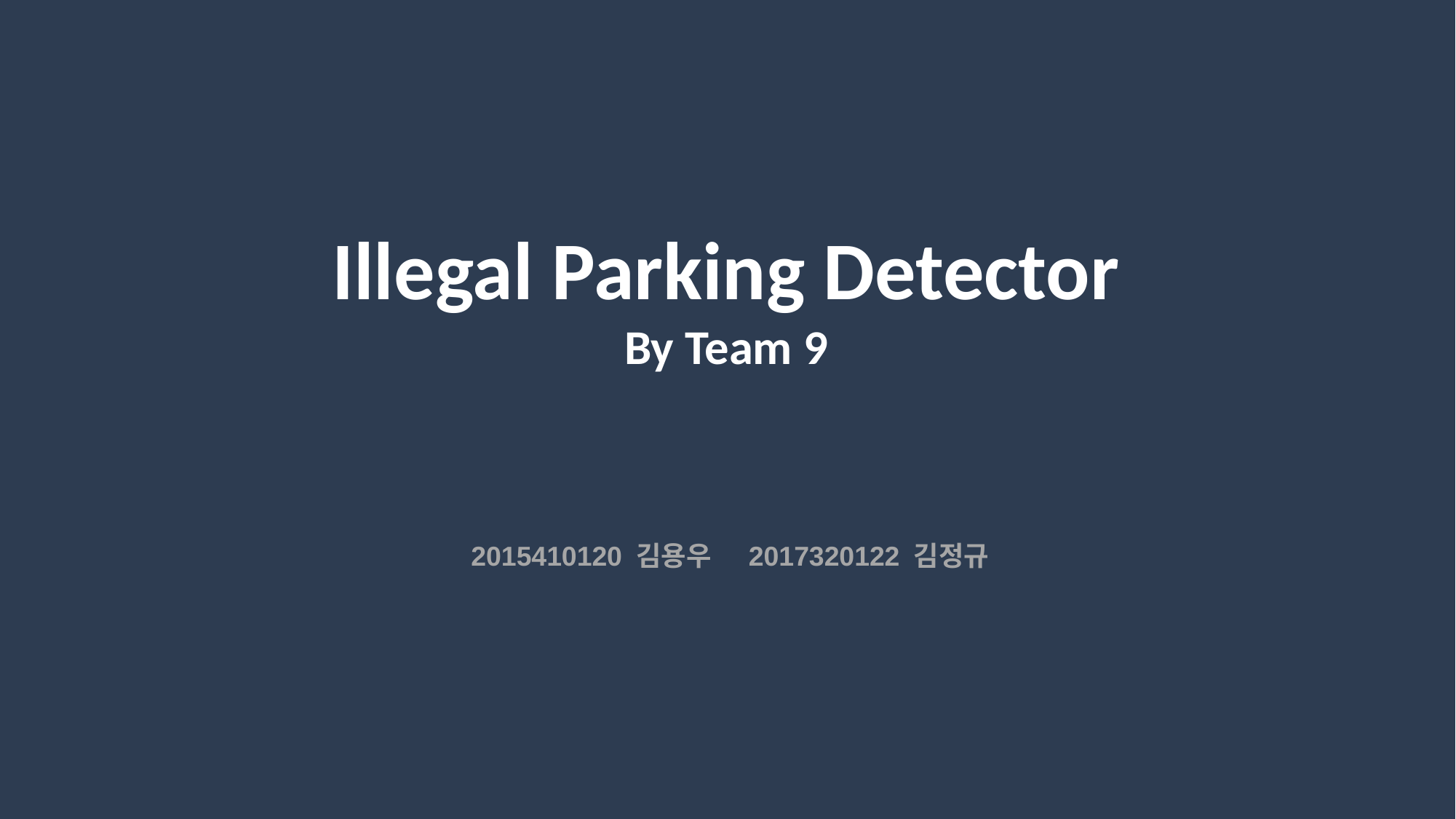

Illegal Parking Detector
By Team 9
 2015410120 김용우    2017320122 김정규